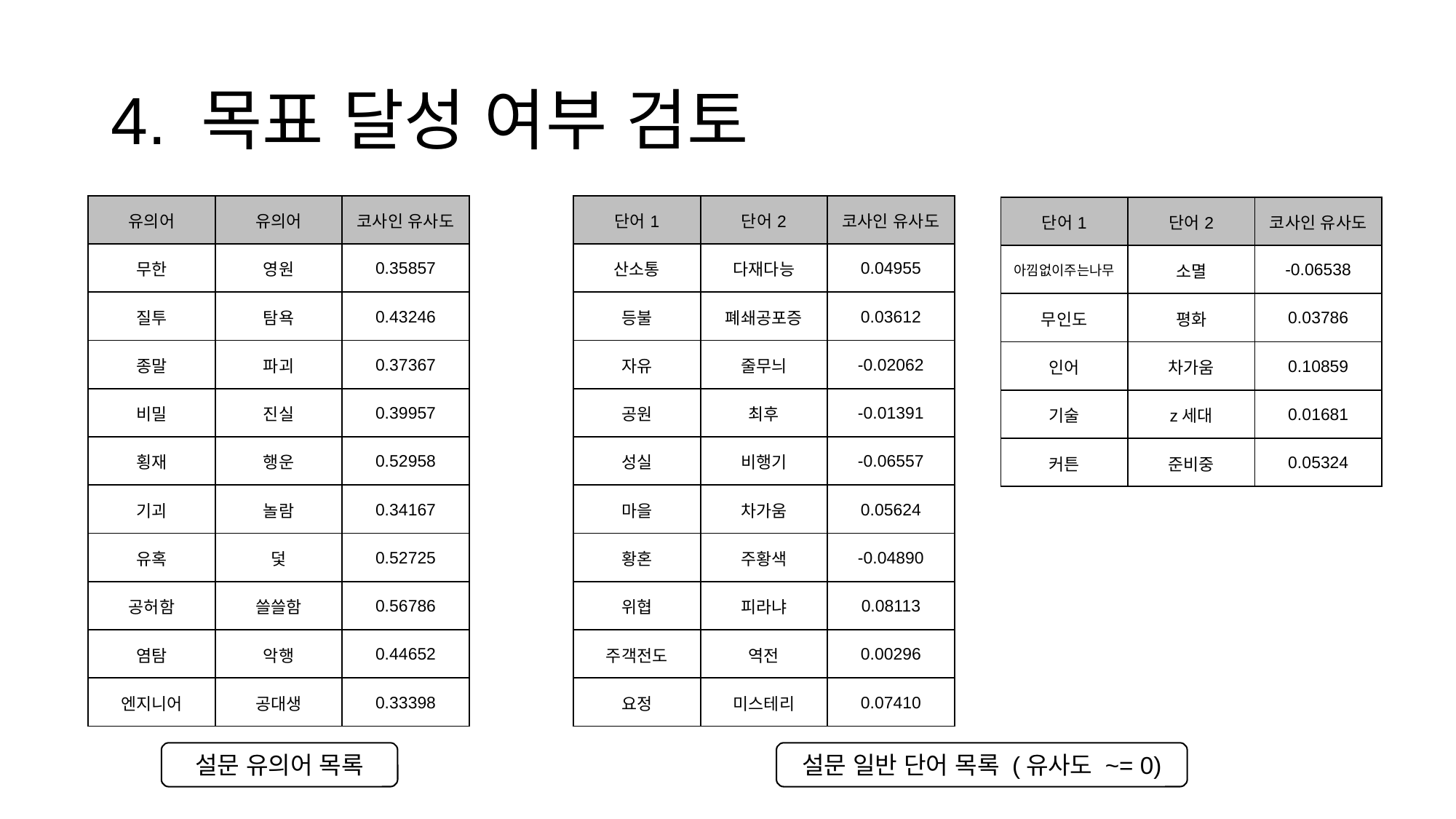

# 4. 목표 달성 여부 검토
| 유의어 | 유의어 | 코사인 유사도 |
| --- | --- | --- |
| 무한 | 영원 | 0.35857 |
| 질투 | 탐욕 | 0.43246 |
| 종말 | 파괴 | 0.37367 |
| 비밀 | 진실 | 0.39957 |
| 횡재 | 행운 | 0.52958 |
| 기괴 | 놀람 | 0.34167 |
| 유혹 | 덫 | 0.52725 |
| 공허함 | 쓸쓸함 | 0.56786 |
| 염탐 | 악행 | 0.44652 |
| 엔지니어 | 공대생 | 0.33398 |
| 단어1 | 단어2 | 코사인 유사도 |
| --- | --- | --- |
| 산소통 | 다재다능 | 0.04955 |
| 등불 | 폐쇄공포증 | 0.03612 |
| 자유 | 줄무늬 | -0.02062 |
| 공원 | 최후 | -0.01391 |
| 성실 | 비행기 | -0.06557 |
| 마을 | 차가움 | 0.05624 |
| 황혼 | 주황색 | -0.04890 |
| 위협 | 피라냐 | 0.08113 |
| 주객전도 | 역전 | 0.00296 |
| 요정 | 미스테리 | 0.07410 |
| 단어1 | 단어2 | 코사인 유사도 |
| --- | --- | --- |
| 아낌없이주는나무 | 소멸 | -0.06538 |
| 무인도 | 평화 | 0.03786 |
| 인어 | 차가움 | 0.10859 |
| 기술 | z세대 | 0.01681 |
| 커튼 | 준비중 | 0.05324 |
설문 유의어 목록
설문 일반 단어 목록 (유사도 ~= 0)